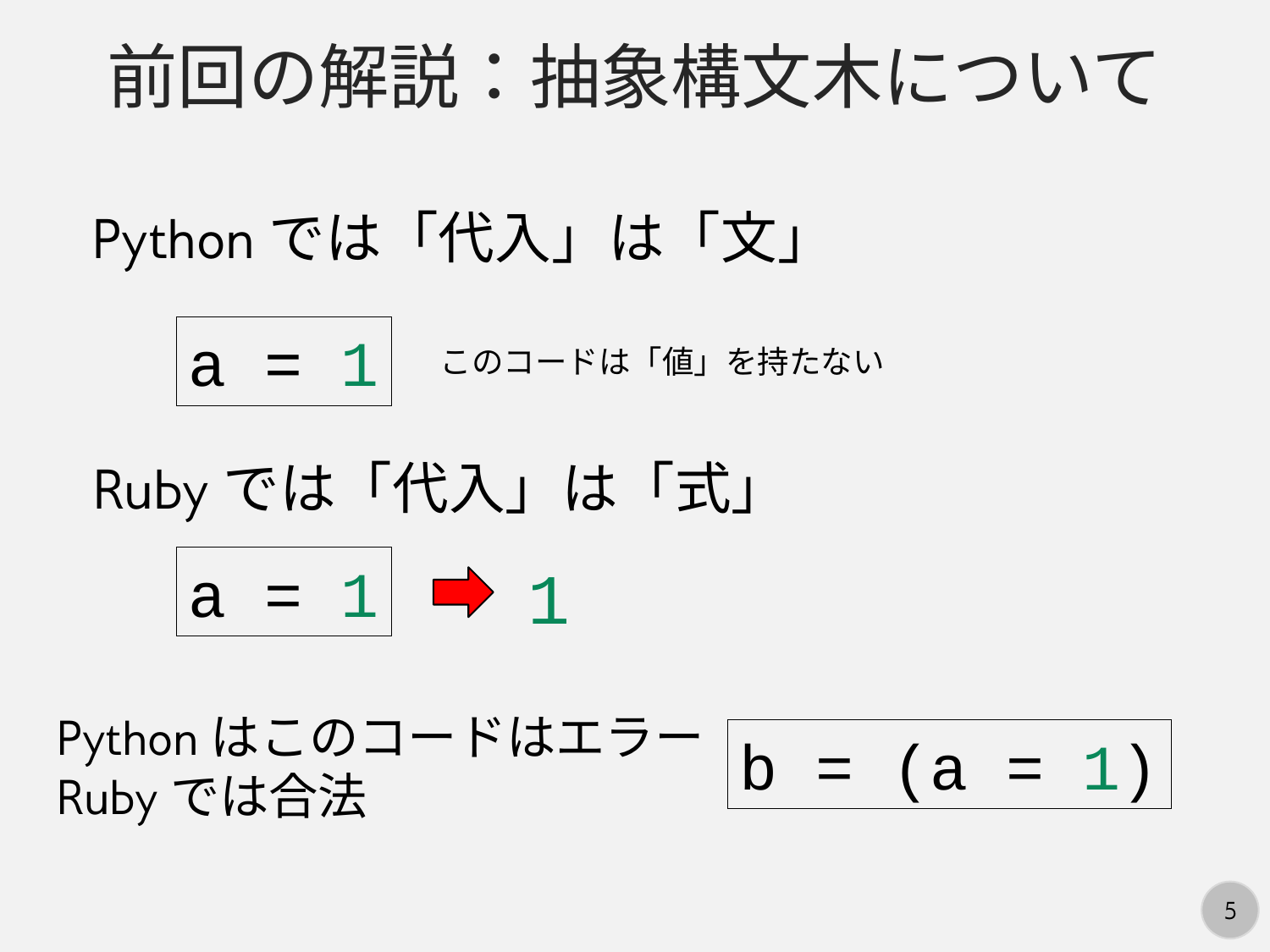

前回の解説：抽象構文木について
Pythonでは「代入」は「文」
a = 1
このコードは「値」を持たない
Rubyでは「代入」は「式」
a = 1
1

Pythonはこのコードはエラー
Rubyでは合法
b = (a = 1)